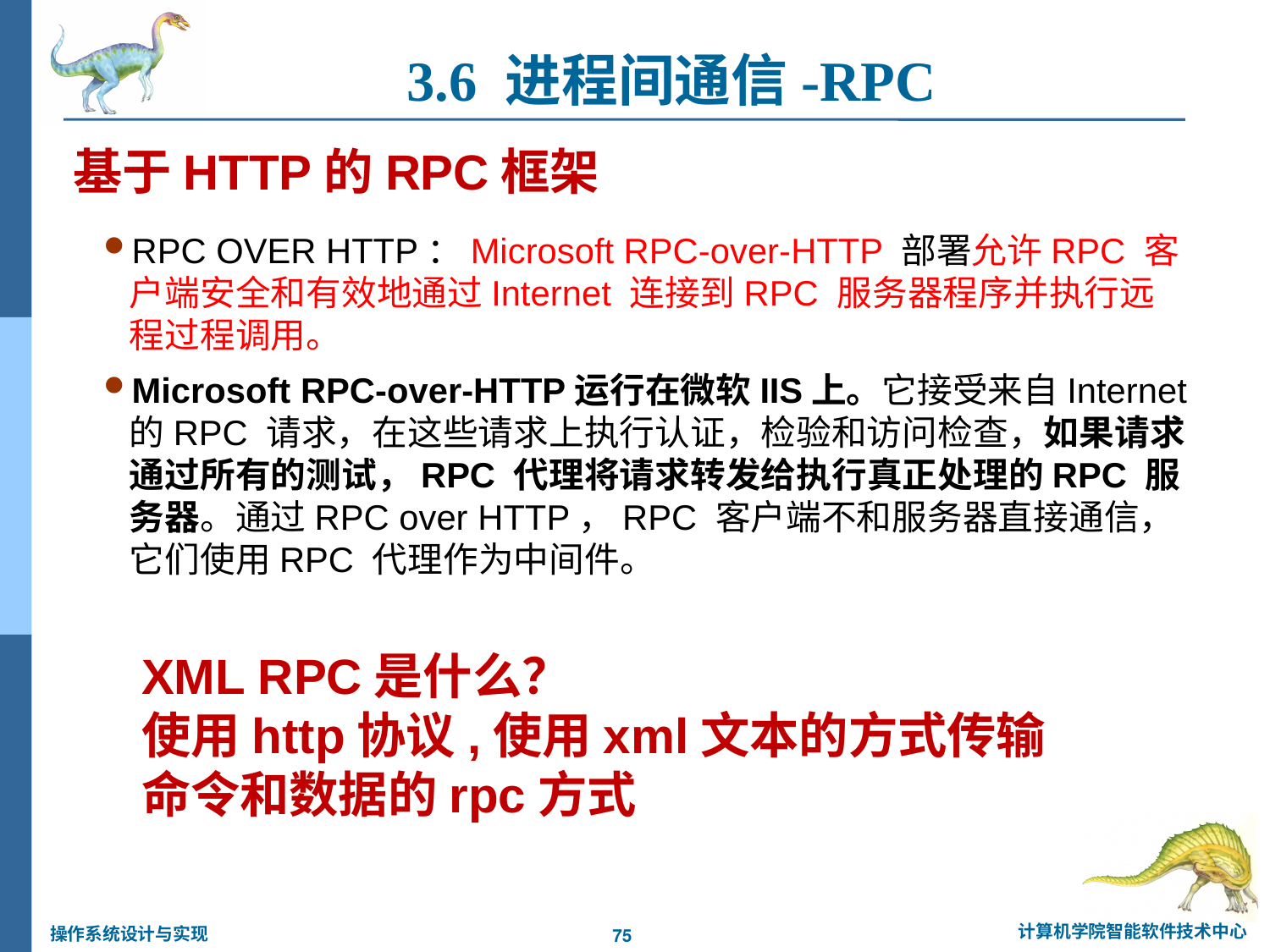

3.6 进程间通信-RPC
基于HTTP的RPC框架
RPC OVER HTTP：Microsoft RPC-over-HTTP 部署允许RPC 客户端安全和有效地通过Internet 连接到RPC 服务器程序并执行远程过程调用。
Microsoft RPC-over-HTTP运行在微软IIS上。它接受来自Internet 的RPC 请求，在这些请求上执行认证，检验和访问检查，如果请求通过所有的测试，RPC 代理将请求转发给执行真正处理的RPC 服务器。通过RPC over HTTP，RPC 客户端不和服务器直接通信，它们使用RPC 代理作为中间件。
XML RPC是什么？
使用http协议,使用xml文本的方式传输命令和数据的rpc方式